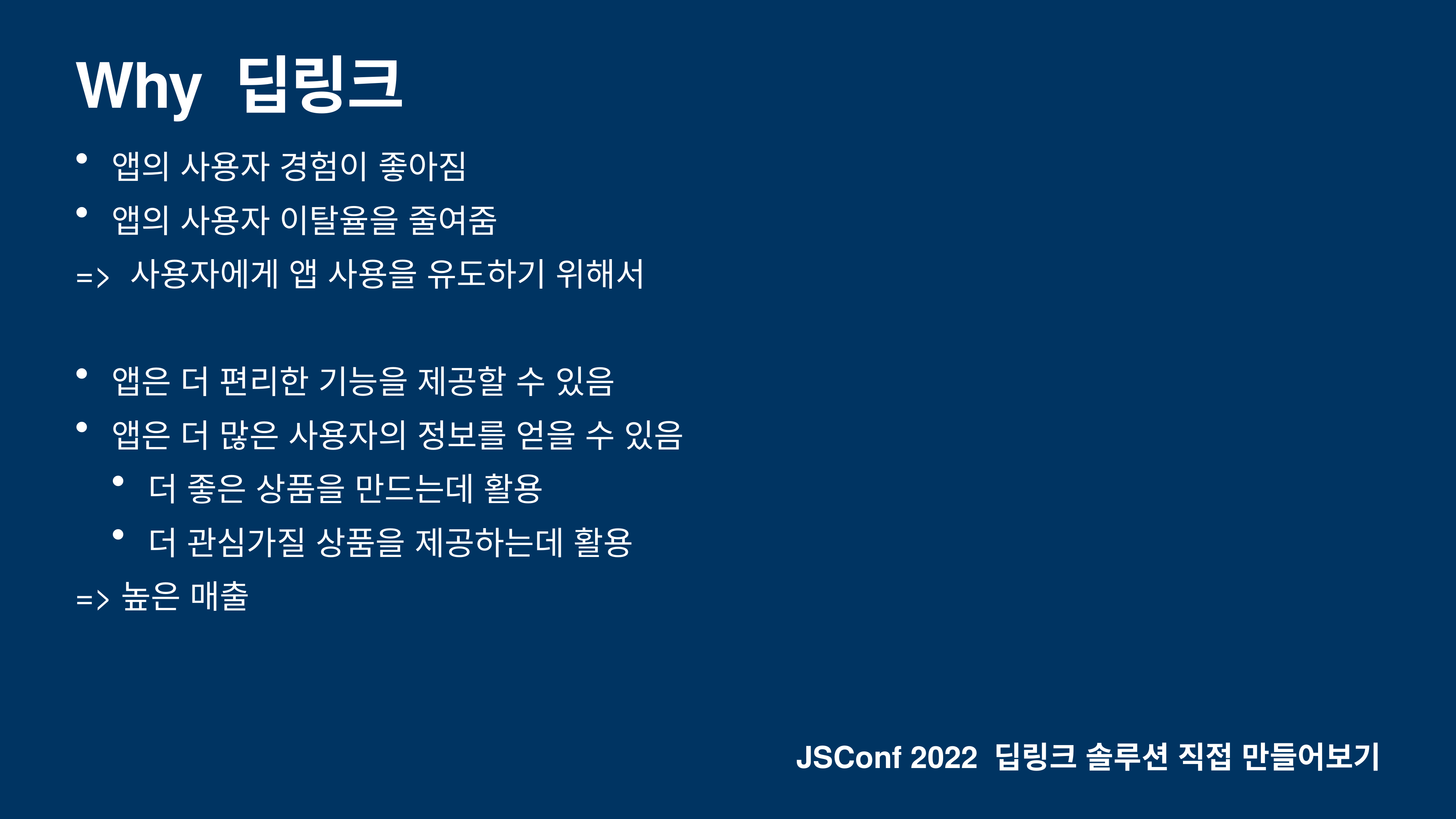

# Why 딥링크
앱의 사용자 경험이 좋아짐
앱의 사용자 이탈율을 줄여줌
=> 사용자에게 앱 사용을 유도하기 위해서

앱은 더 편리한 기능을 제공할 수 있음
앱은 더 많은 사용자의 정보를 얻을 수 있음
더 좋은 상품을 만드는데 활용
더 관심가질 상품을 제공하는데 활용
=>높은 매출
JSConf 2022 딥링크 솔루션 직접 만들어보기